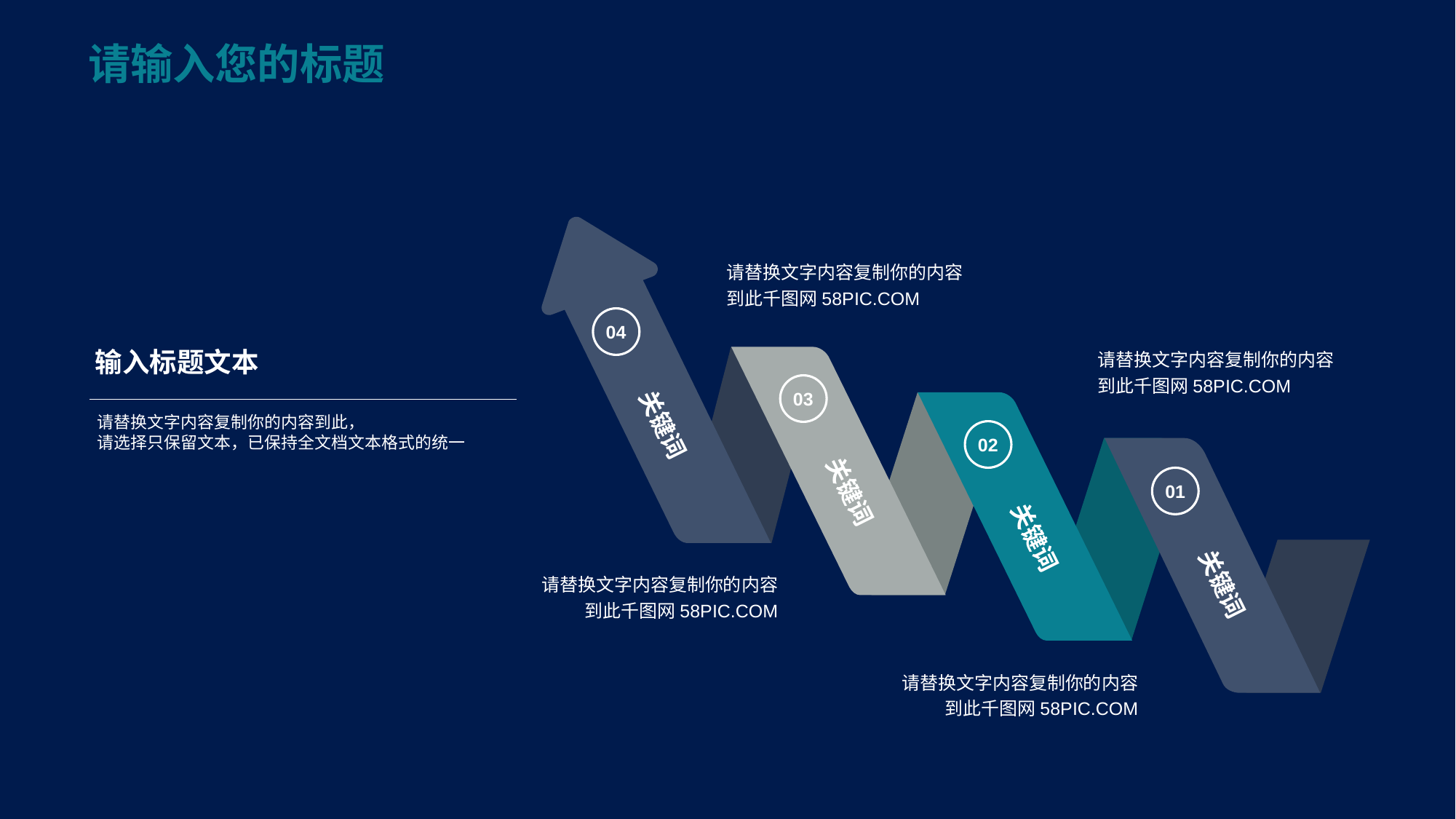

请替换文字内容复制你的内容到此千图网58PIC.COM
04
请替换文字内容复制你的内容到此千图网58PIC.COM

03

关键词
02

01
关键词
关键词

请替换文字内容复制你的内容到此千图网58PIC.COM
关键词
请替换文字内容复制你的内容到此千图网58PIC.COM
输入标题文本
请替换文字内容复制你的内容到此，
请选择只保留文本，已保持全文档文本格式的统一